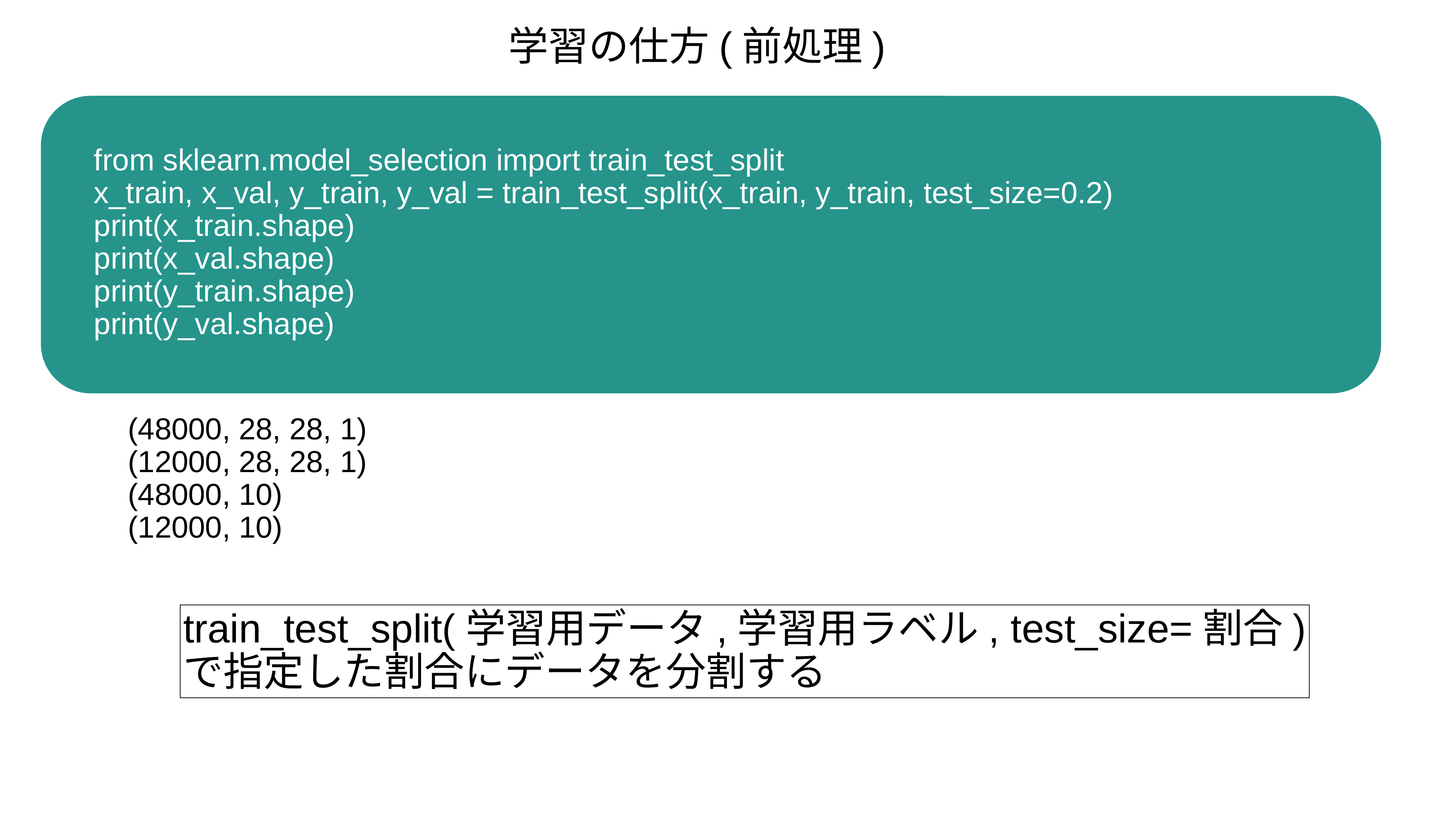

学習の仕方(前処理)

from sklearn.model_selection import train_test_split
x_train, x_val, y_train, y_val = train_test_split(x_train, y_train, test_size=0.2)
print(x_train.shape)
print(x_val.shape)
print(y_train.shape)
print(y_val.shape)

(48000, 28, 28, 1)
(12000, 28, 28, 1)
(48000, 10)
(12000, 10)
train_test_split(学習用データ,学習用ラベル, test_size=割合)
で指定した割合にデータを分割する